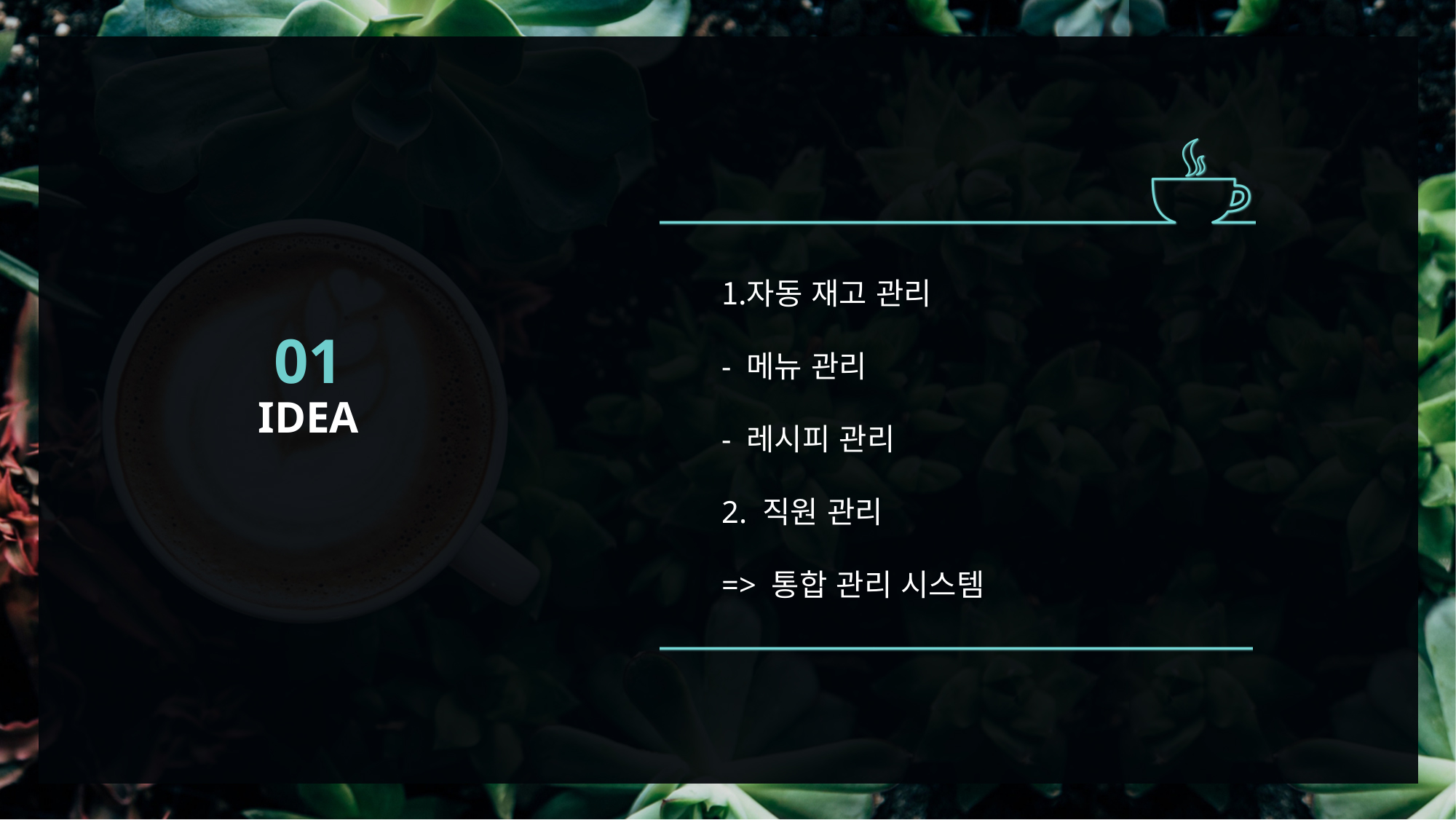

자동 재고 관리
- 메뉴 관리
- 레시피 관리
2. 직원 관리
=> 통합 관리 시스템
01
IDEA